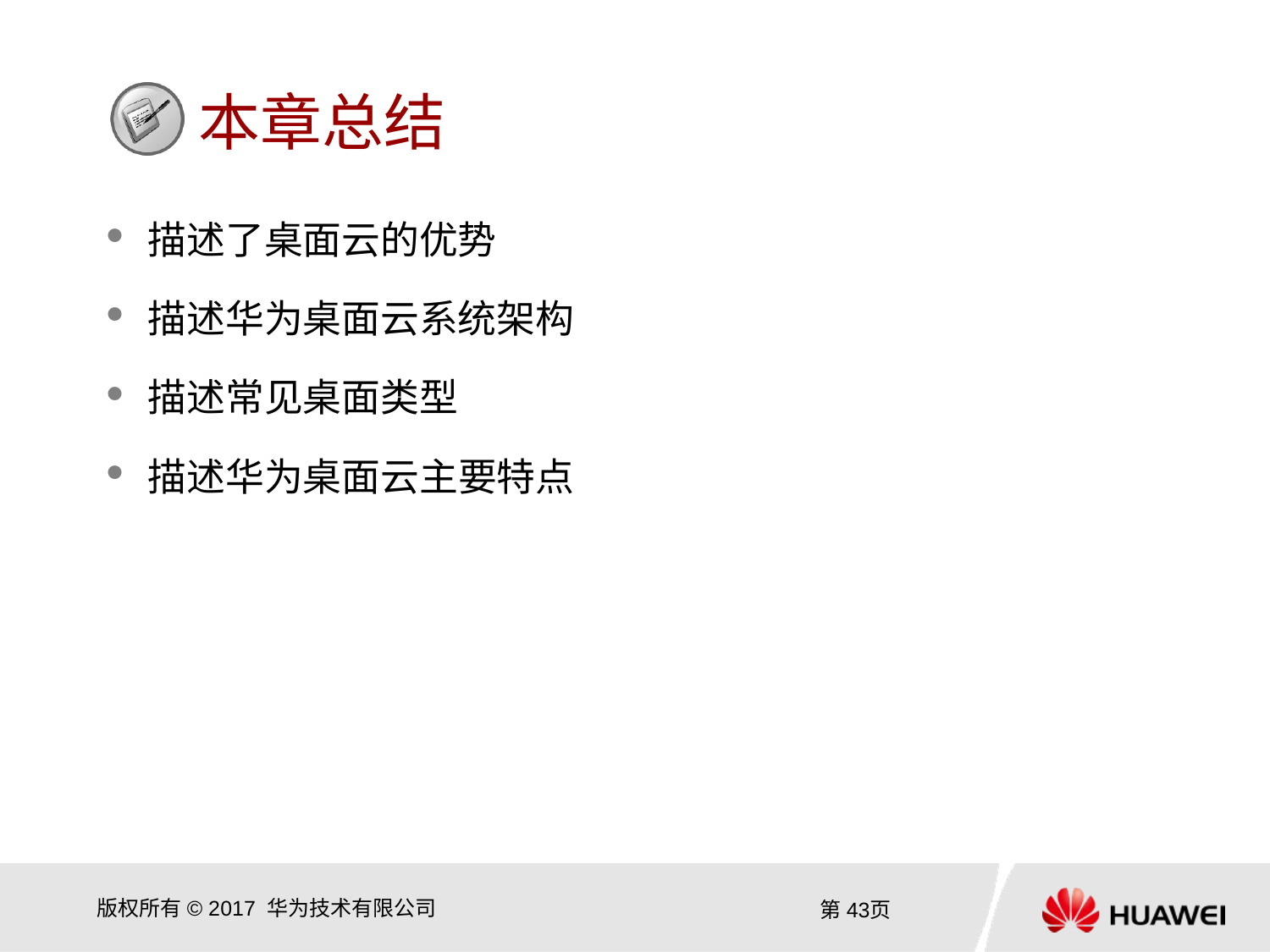

描述了桌面云的优势
描述华为桌面云系统架构
描述常见桌面类型
描述华为桌面云主要特点